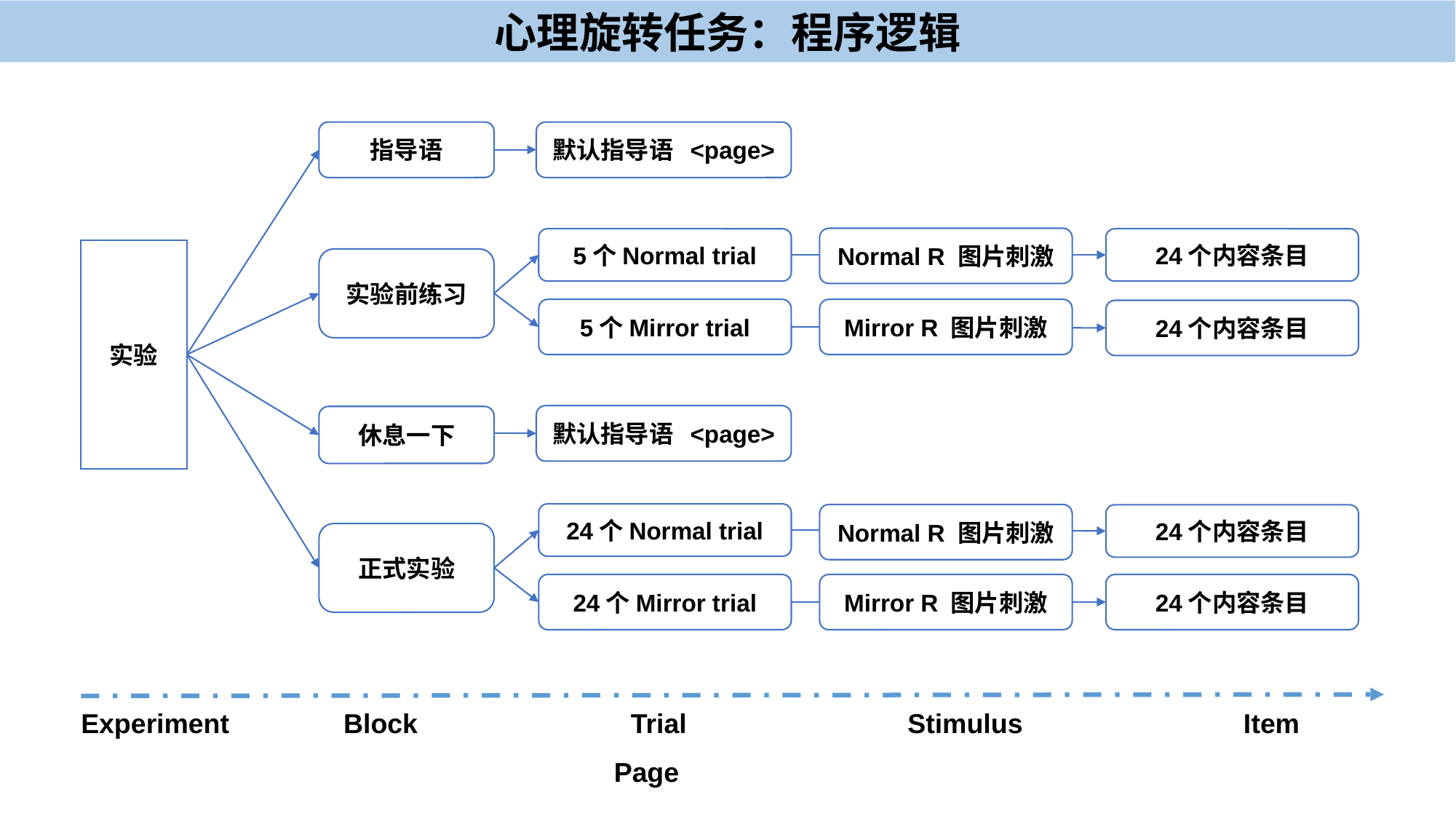

心理旋转任务：程序逻辑
默认指导语  <page>
指导语
Normal R 图片刺激
5个Normal trial
24个内容条目
实验
实验前练习
5个Mirror trial
Mirror R 图片刺激
24个内容条目
默认指导语  <page>
休息一下
24个Normal trial
Normal R 图片刺激
24个内容条目
正式实验
Mirror R 图片刺激
24个内容条目
24个Mirror trial
Experiment               Block                            Trial                             Stimulus                             Item
				             Page